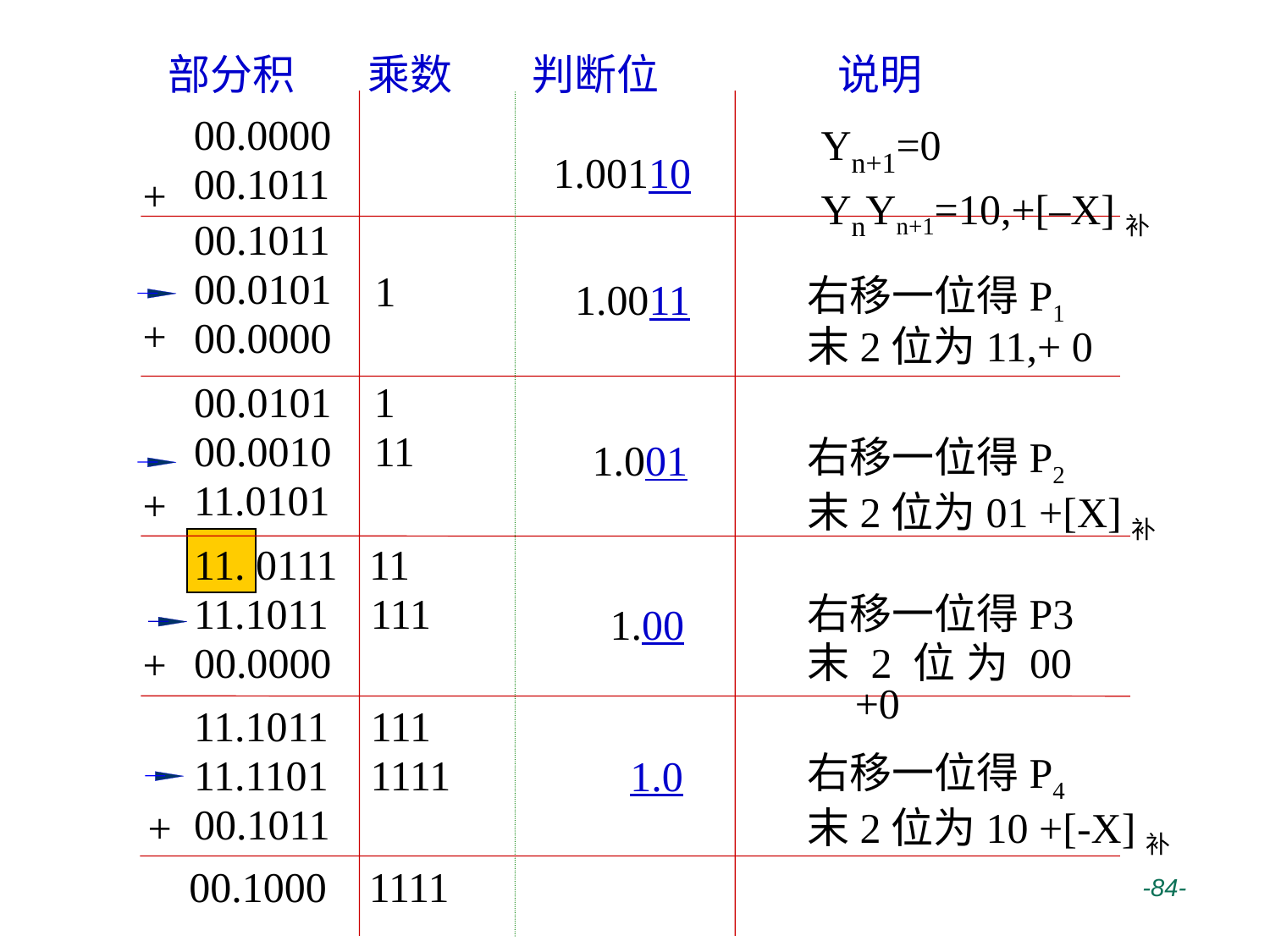

部分积
乘数
判断位
说明
00.0000
00.1011
+
Yn+1=0
YnYn+1=10,+[–X]补
1.00110

00.1011
00.0101
00.0000
1
右移一位得P1
末2位为11,+ 0
1.0011

+

00.0101    1
00.0010    11
11.0101
右移一位得P2
末2位为01 +[X]补

1.001

+

11. 0111   11
11.1011    111
00.0000
右移一位得P3
末2位为00  +0

1.00

+

11.1011    111
11.1101    1111
00.1011
右移一位得P4
末2位为10 +[-X]补
1.0

+

 -84-
00.1000    1111